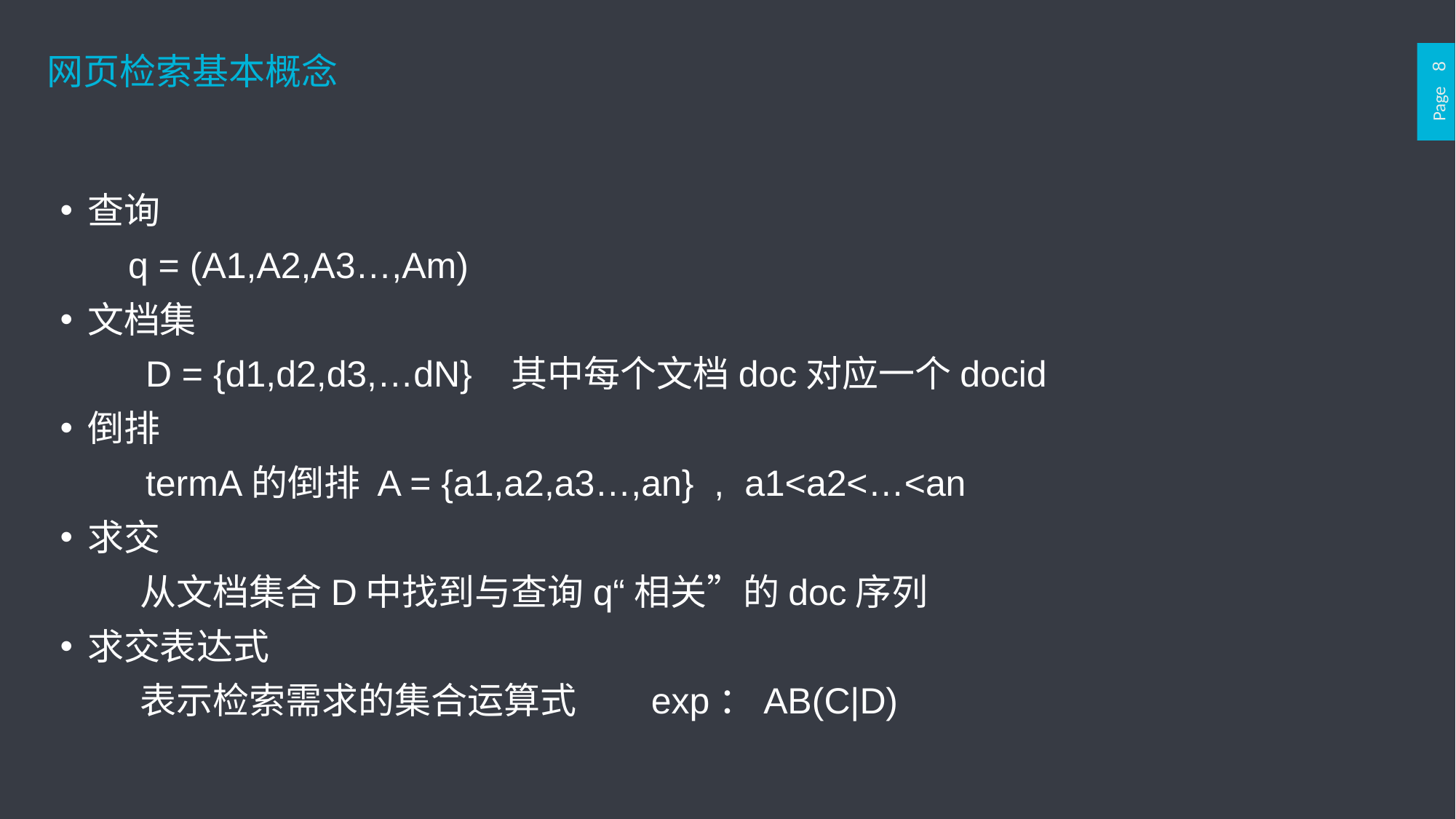

网页检索基本概念

Page   8
查询
	    q = (A1,A2,A3…,Am)
文档集
       D = {d1,d2,d3,…dN}   其中每个文档doc对应一个docid
倒排
       termA的倒排 A = {a1,a2,a3…,an}  ,  a1<a2<…<an
求交
       从文档集合D中找到与查询q“相关”的doc序列
求交表达式
       表示检索需求的集合运算式        exp：AB(C|D)